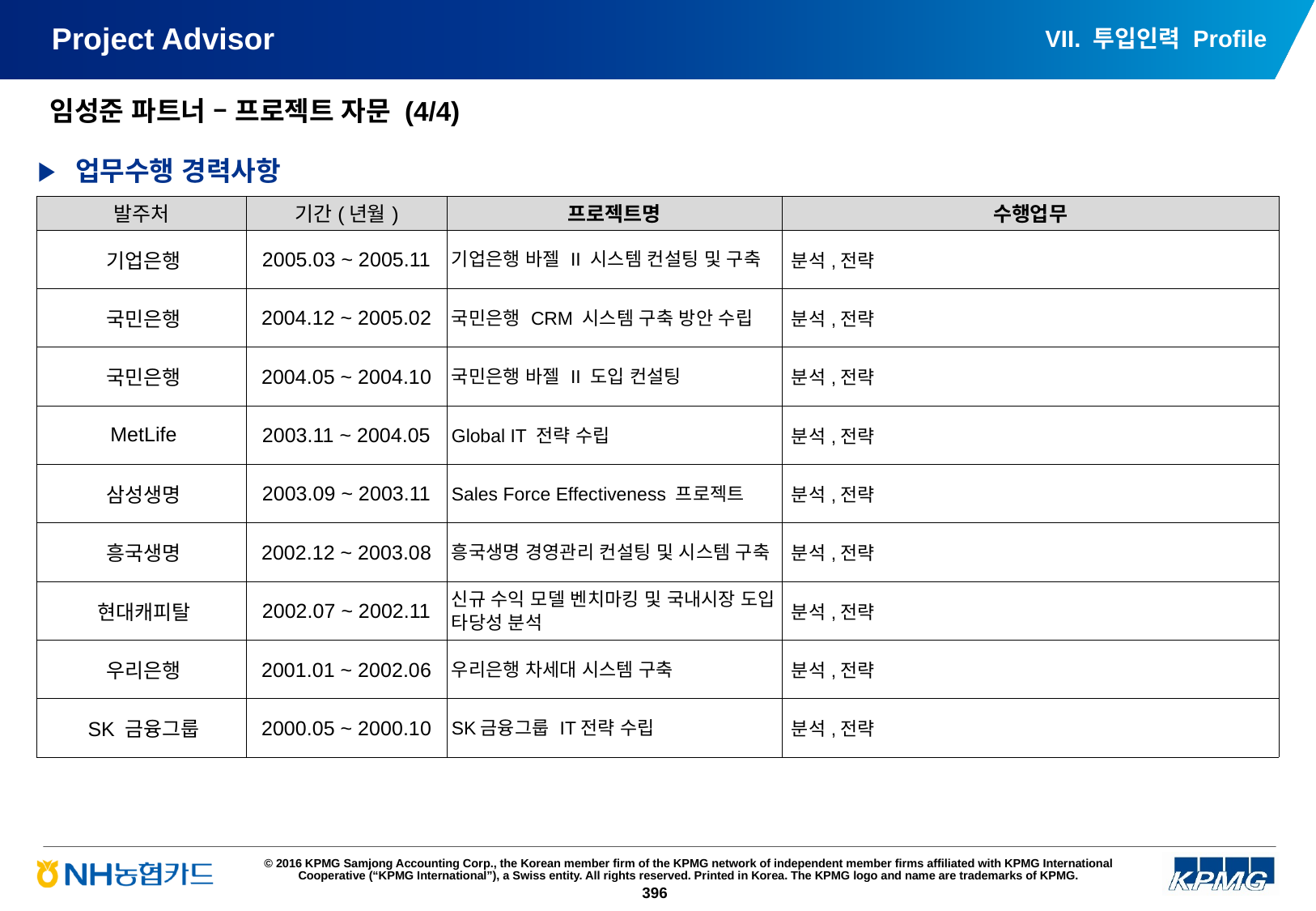

VII. 투입인력 Profile
# Project Advisor
임성준 파트너 – 프로젝트 자문 (4/4)
업무수행 경력사항
| 발주처 | 기간(년월) | 프로젝트명 | 수행업무 |
| --- | --- | --- | --- |
| 기업은행 | 2005.03 ~ 2005.11 | 기업은행 바젤 II 시스템 컨설팅 및 구축 | 분석,전략 |
| 국민은행 | 2004.12 ~ 2005.02 | 국민은행 CRM 시스템 구축 방안 수립 | 분석,전략 |
| 국민은행 | 2004.05 ~ 2004.10 | 국민은행 바젤 II 도입 컨설팅 | 분석,전략 |
| MetLife | 2003.11 ~ 2004.05 | Global IT 전략 수립 | 분석,전략 |
| 삼성생명 | 2003.09 ~ 2003.11 | Sales Force Effectiveness 프로젝트 | 분석,전략 |
| 흥국생명 | 2002.12 ~ 2003.08 | 흥국생명 경영관리 컨설팅 및 시스템 구축 | 분석,전략 |
| 현대캐피탈 | 2002.07 ~ 2002.11 | 신규 수익 모델 벤치마킹 및 국내시장 도입 타당성 분석 | 분석,전략 |
| 우리은행 | 2001.01 ~ 2002.06 | 우리은행 차세대 시스템 구축 | 분석,전략 |
| SK 금융그룹 | 2000.05 ~ 2000.10 | SK금융그룹 IT전략 수립 | 분석,전략 |